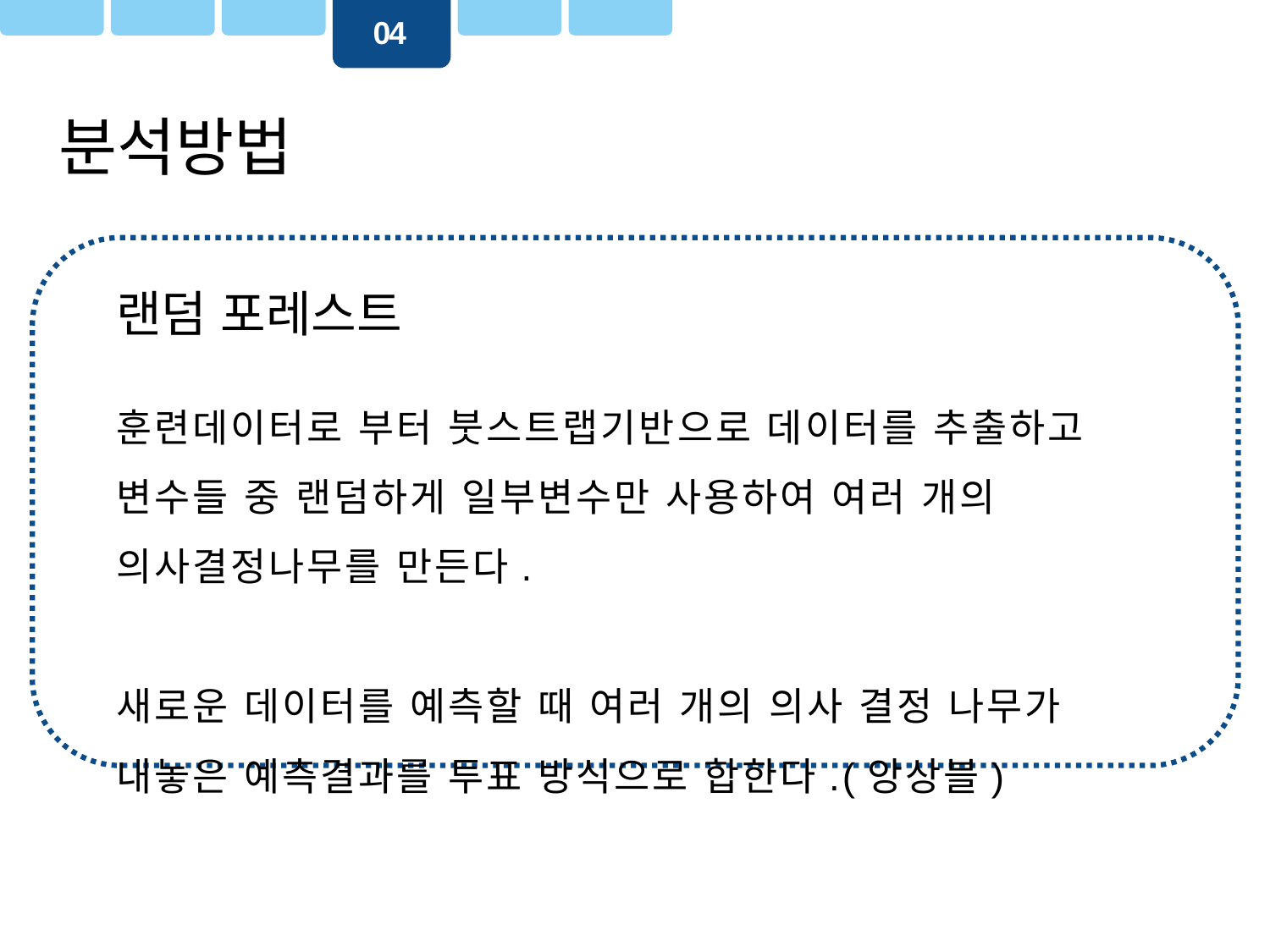

04

분석방법

랜덤 포레스트

훈련데이터로 부터 붓스트랩기반으로 데이터를 추출하고 변수들 중 랜덤하게 일부변수만 사용하여 여러 개의 의사결정나무를 만든다.

새로운 데이터를 예측할 때 여러 개의 의사 결정 나무가 내놓은 예측결과를 투표 방식으로 합한다.(앙상블)